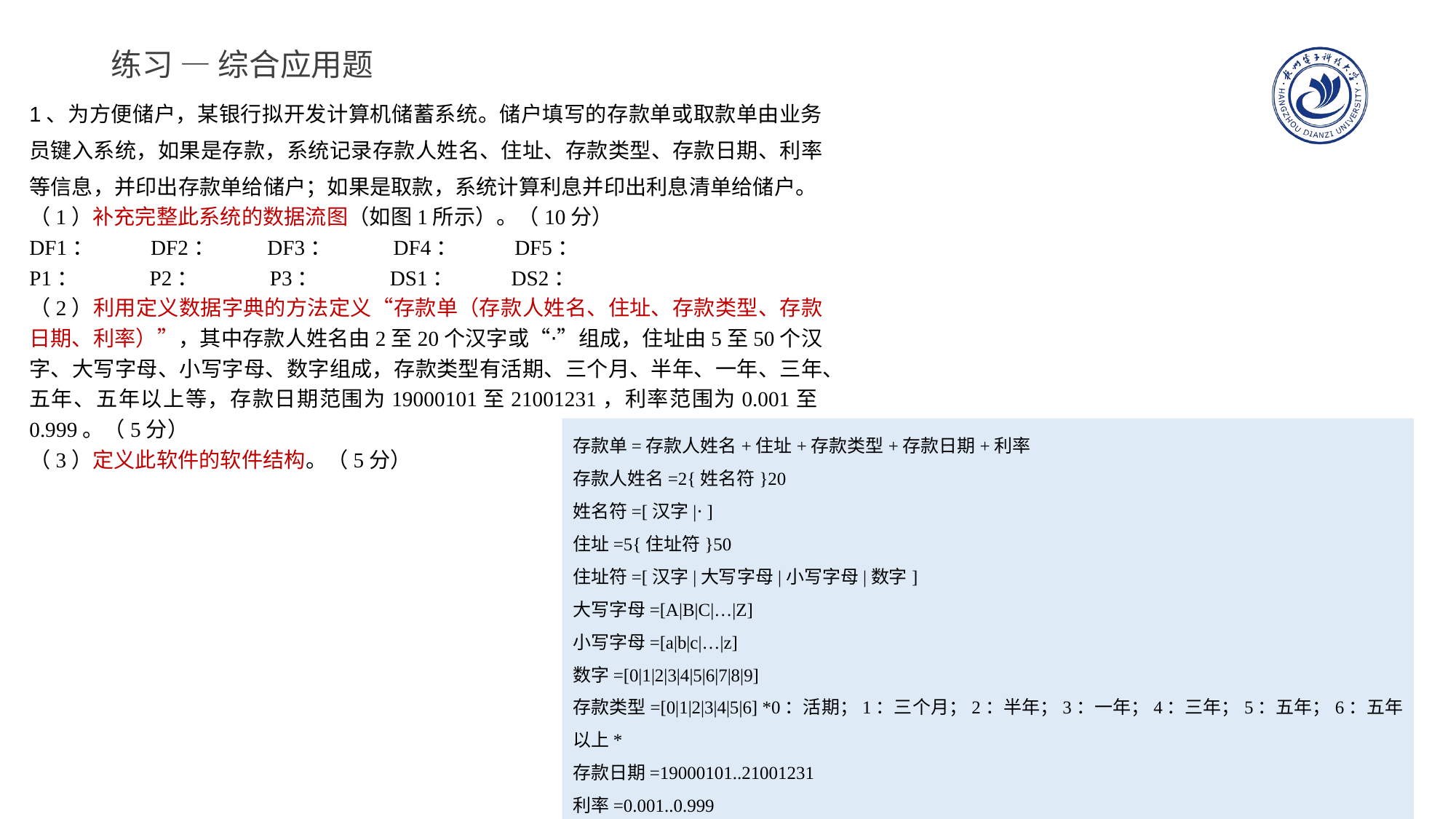

# 练习 — 综合应用题
1、为方便储户，某银行拟开发计算机储蓄系统。储户填写的存款单或取款单由业务员键入系统，如果是存款，系统记录存款人姓名、住址、存款类型、存款日期、利率等信息，并印出存款单给储户；如果是取款，系统计算利息并印出利息清单给储户。
（1）补充完整此系统的数据流图（如图1所示）。（10分）
DF1：           DF2：          DF3：            DF4：           DF5：
P1：              P2：              P3：              DS1：           DS2：
（2）利用定义数据字典的方法定义“存款单（存款人姓名、住址、存款类型、存款日期、利率）”，其中存款人姓名由2至20个汉字或“⋅”组成，住址由5至50个汉字、大写字母、小写字母、数字组成，存款类型有活期、三个月、半年、一年、三年、五年、五年以上等，存款日期范围为19000101至21001231，利率范围为0.001至0.999。（5分）
（3）定义此软件的软件结构。（5分）
存款单=存款人姓名+住址+存款类型+存款日期+利率
存款人姓名=2{姓名符}20
姓名符=[汉字|⋅]
住址=5{住址符}50
住址符=[汉字|大写字母|小写字母|数字]
大写字母=[A|B|C|…|Z]
小写字母=[a|b|c|…|z]
数字=[0|1|2|3|4|5|6|7|8|9]
存款类型=[0|1|2|3|4|5|6] *0：活期；1：三个月；2：半年；3：一年；4：三年；5：五年；6：五年以上*
存款日期=19000101..21001231
利率=0.001..0.999